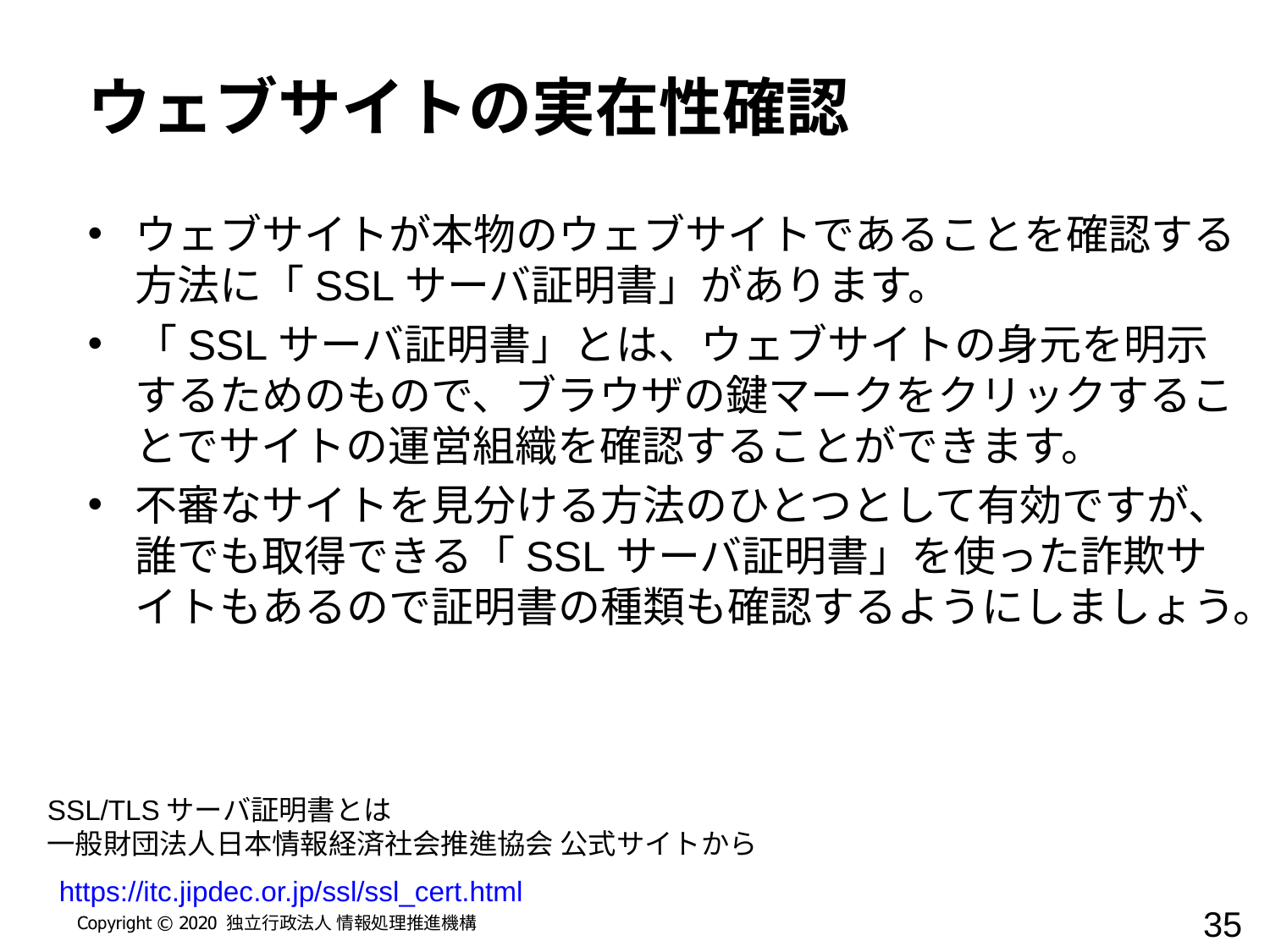

# ウェブサイトの実在性確認

ウェブサイトが本物のウェブサイトであることを確認する方法に「SSLサーバ証明書」があります。
「SSLサーバ証明書」とは、ウェブサイトの身元を明示するためのもので、ブラウザの鍵マークをクリックすることでサイトの運営組織を確認することができます。
不審なサイトを見分ける方法のひとつとして有効ですが、誰でも取得できる「SSLサーバ証明書」を使った詐欺サイトもあるので証明書の種類も確認するようにしましょう。

SSL/TLSサーバ証明書とは
一般財団法人日本情報経済社会推進協会 公式サイトから
 https://itc.jipdec.or.jp/ssl/ssl_cert.html